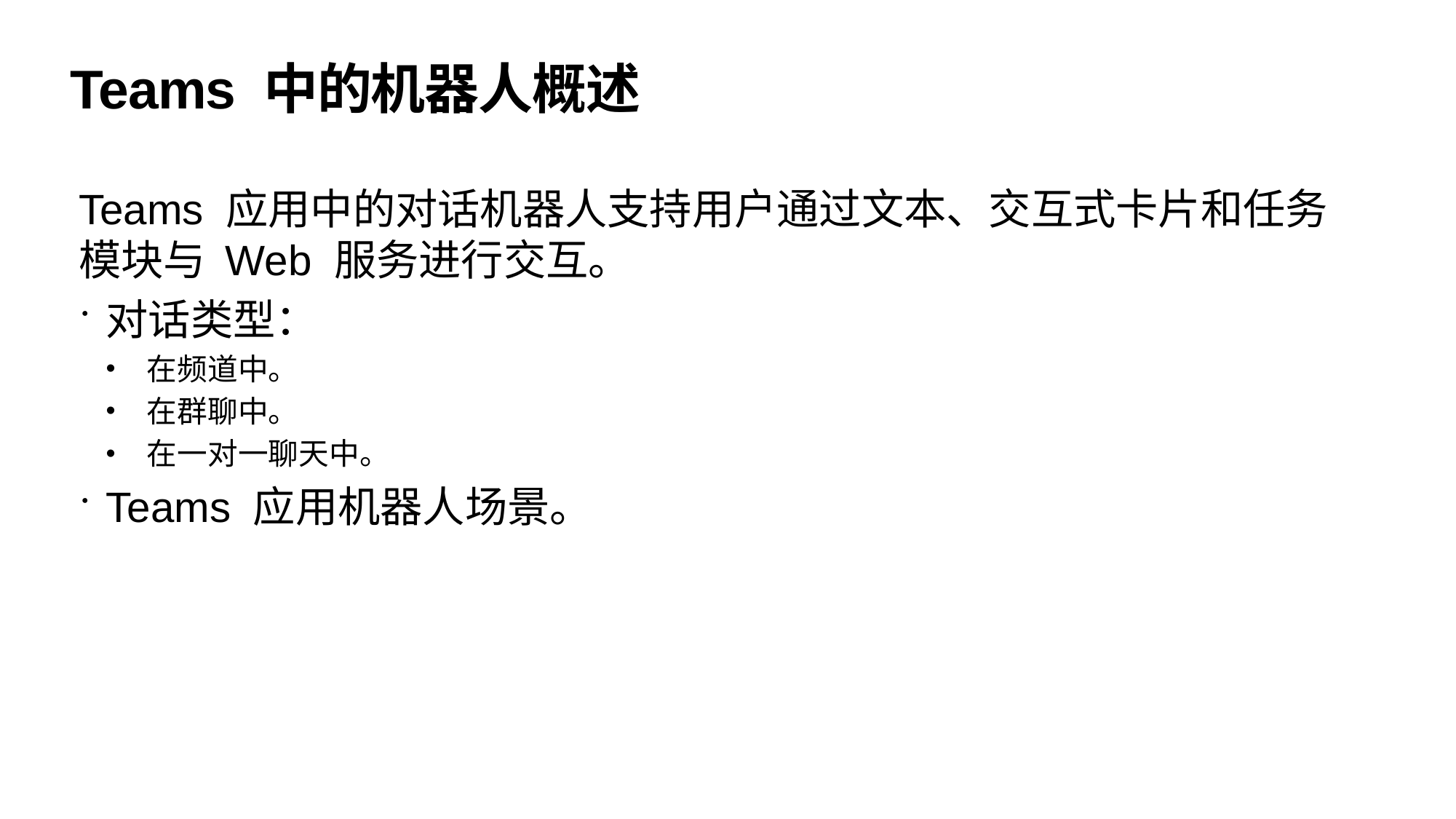

# Teams 中的机器人概述
Teams 应用中的对话机器人支持用户通过文本、交互式卡片和任务模块与 Web 服务进行交互。
对话类型：
在频道中。
在群聊中。
在一对一聊天中。
Teams 应用机器人场景。